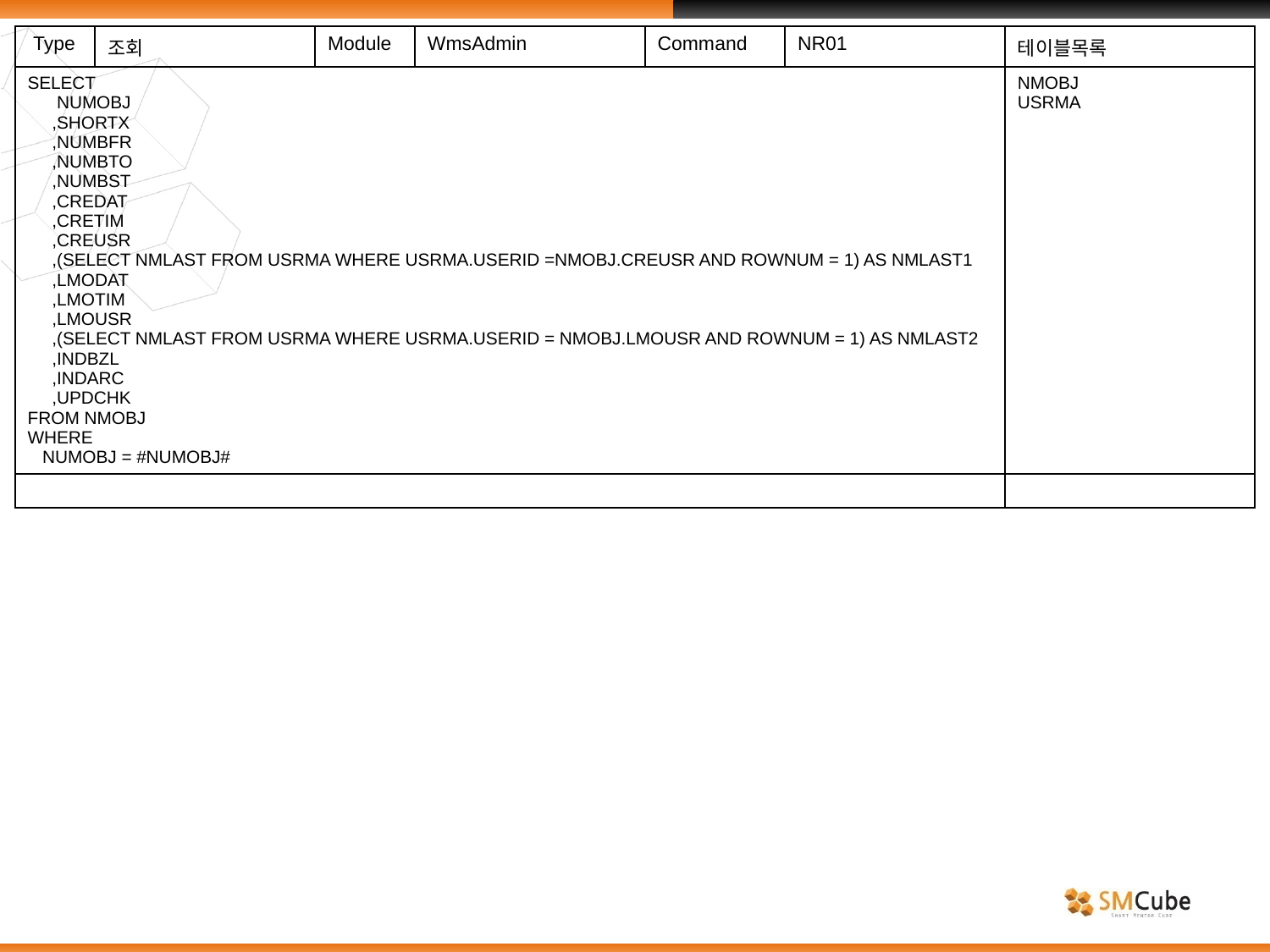

| Type | 조회 | Module | WmsAdmin | Command | NR01 | 테이블목록 |
| --- | --- | --- | --- | --- | --- | --- |
| SELECT NUMOBJ ,SHORTX ,NUMBFR ,NUMBTO ,NUMBST ,CREDAT ,CRETIM ,CREUSR ,(SELECT NMLAST FROM USRMA WHERE USRMA.USERID =NMOBJ.CREUSR AND ROWNUM = 1) AS NMLAST1 ,LMODAT ,LMOTIM ,LMOUSR ,(SELECT NMLAST FROM USRMA WHERE USRMA.USERID = NMOBJ.LMOUSR AND ROWNUM = 1) AS NMLAST2 ,INDBZL ,INDARC ,UPDCHK FROM NMOBJ WHERE NUMOBJ = #NUMOBJ# |  |  |  |  |  | NMOBJ USRMA |
|  |  |  |  |  |  |  |